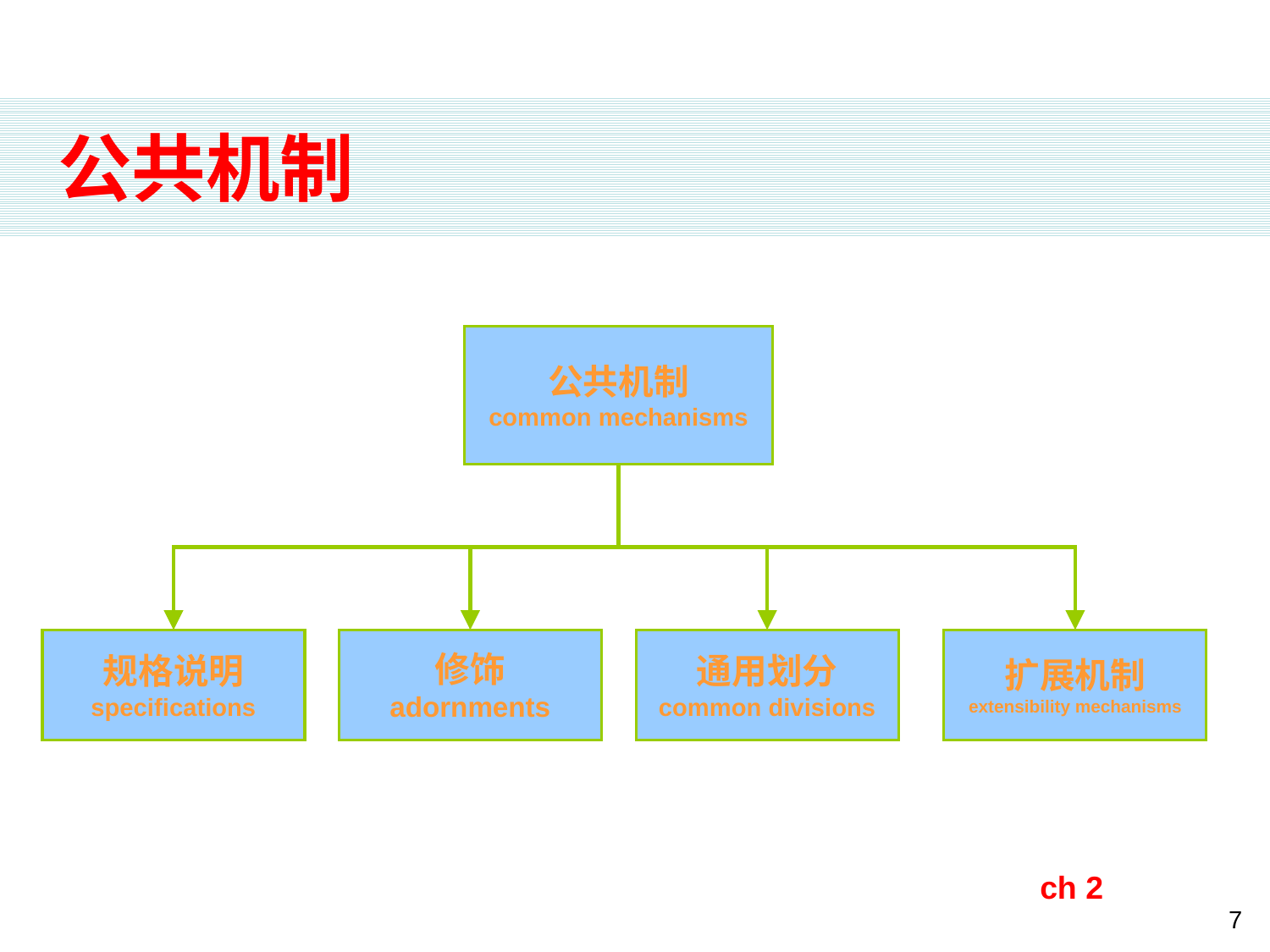

# 公共机制
公共机制
common mechanisms
规格说明
specifications
修饰
adornments
通用划分
common divisions
扩展机制
extensibility mechanisms
ch 2
7